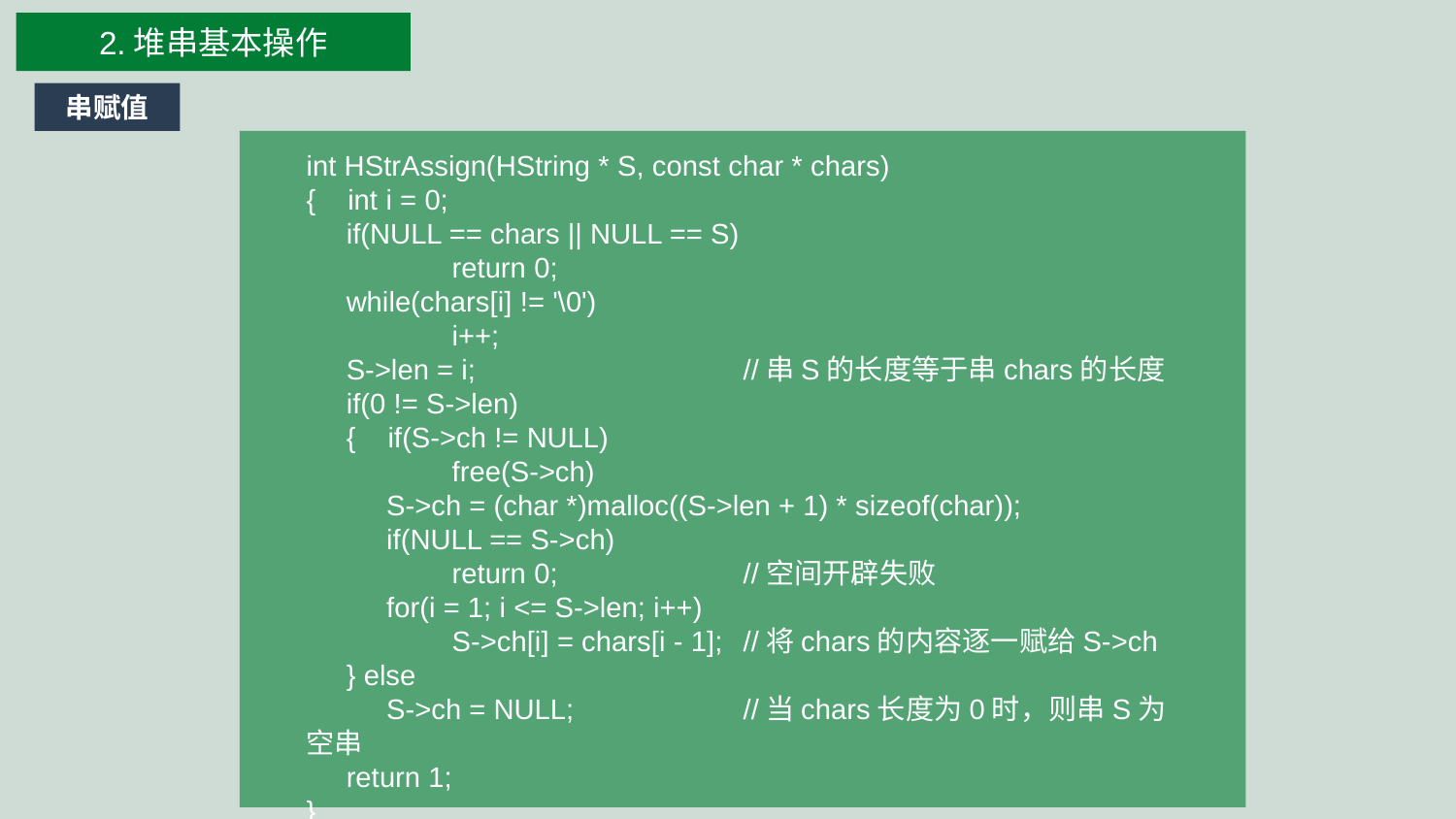

2.堆串基本操作
串赋值

int HStrAssign(HString * S, const char * chars)
{    int i = 0;
     if(NULL == chars || NULL == S)
	return 0;
     while(chars[i] != '\0')
	i++;
     S->len = i;		//串S的长度等于串chars的长度
     if(0 != S->len)
     {    if(S->ch != NULL)
	free(S->ch)
          S->ch = (char *)malloc((S->len + 1) * sizeof(char));
          if(NULL == S->ch)
	return 0;		//空间开辟失败
          for(i = 1; i <= S->len; i++)
	S->ch[i] = chars[i - 1];	//将chars的内容逐一赋给S->ch
     } else
          S->ch = NULL;		//当chars长度为0时，则串S为空串
     return 1;
}